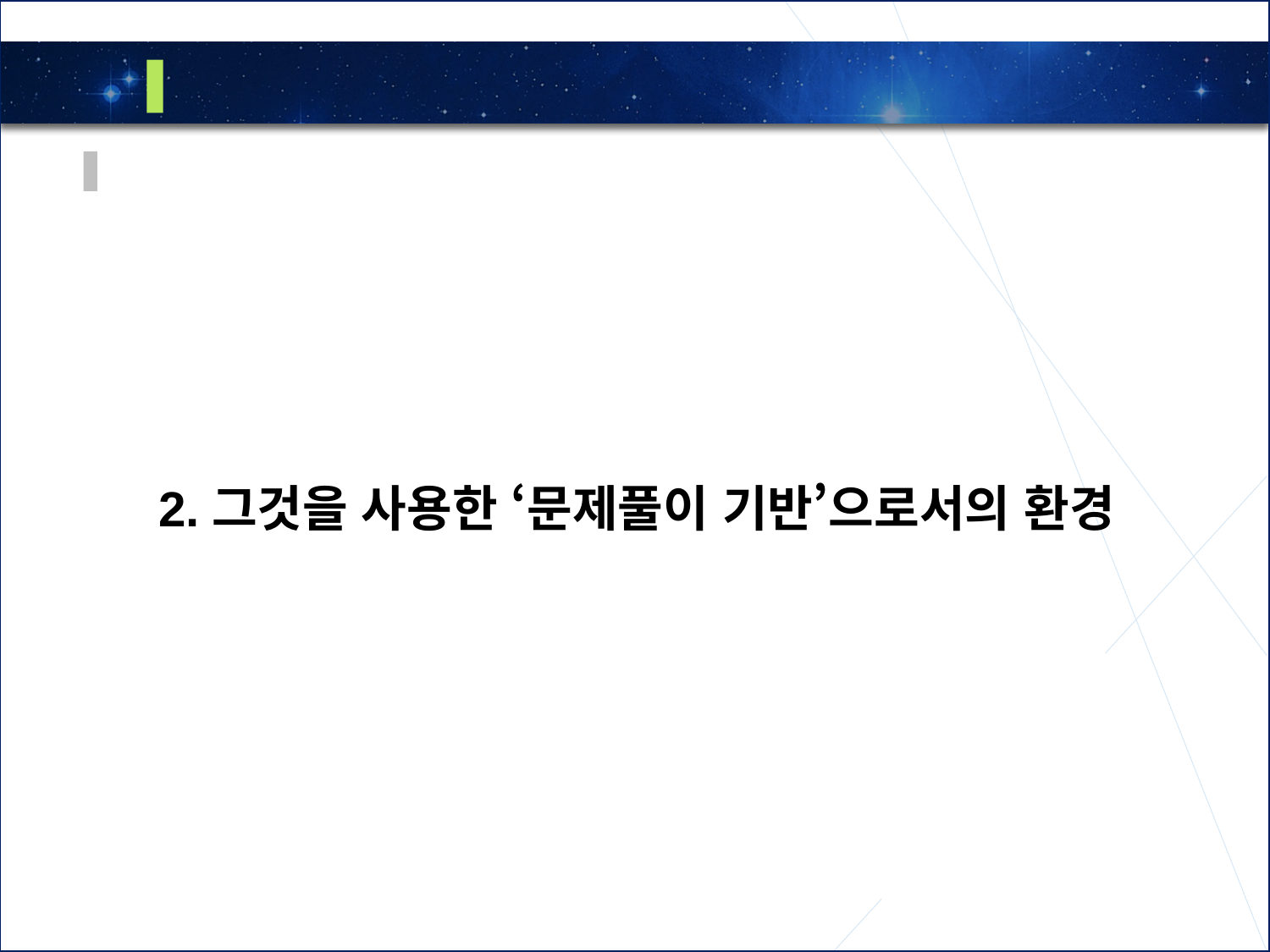

1
강화학습 이란?

2.그것을 사용한 ‘문제풀이 기반’으로서의 환경